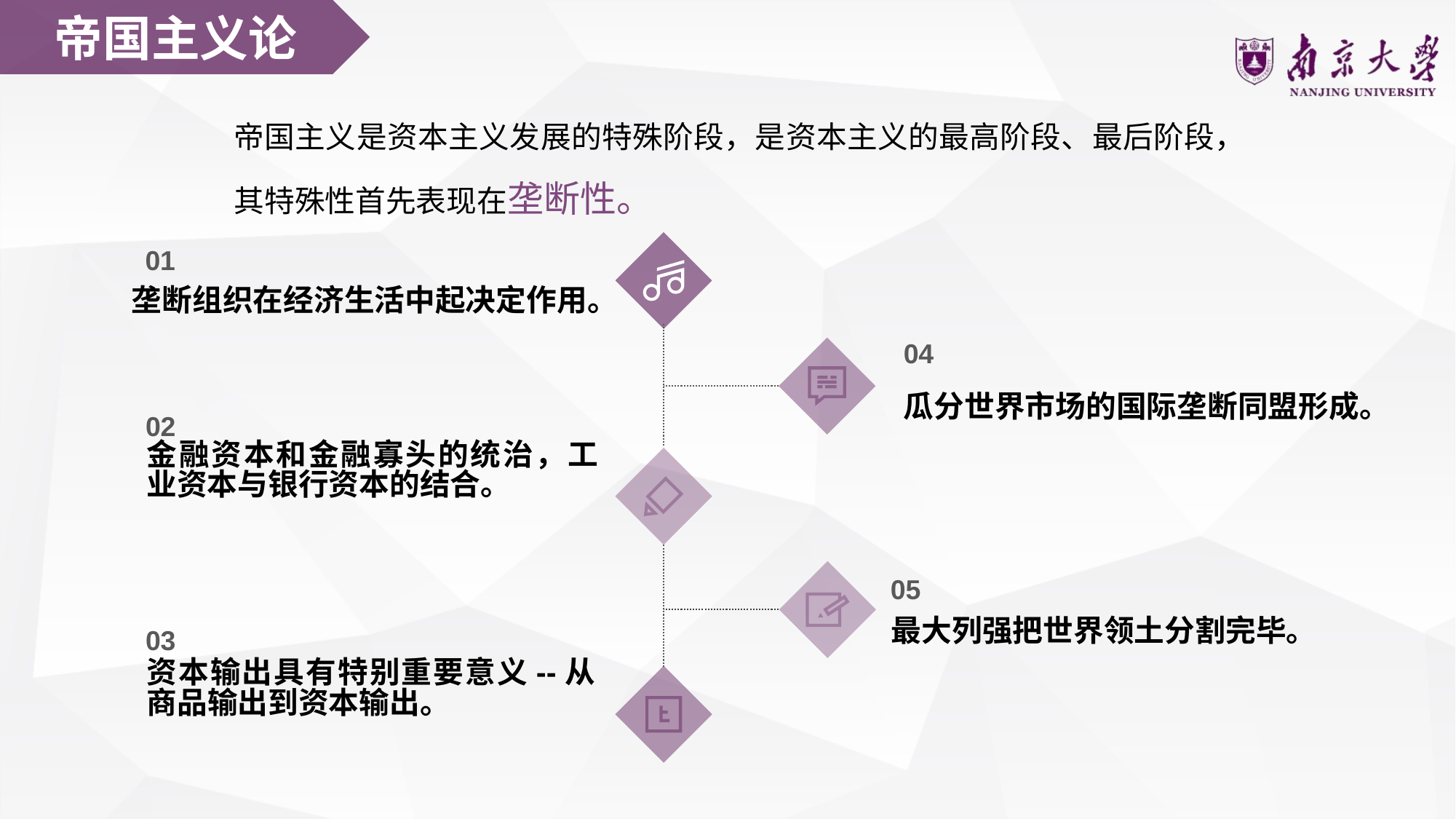

帝国主义论
帝国主义是资本主义发展的特殊阶段，是资本主义的最高阶段、最后阶段，其特殊性首先表现在垄断性。

01
垄断组织在经济生活中起决定作用。

04
瓜分世界市场的国际垄断同盟形成。

02
金融资本和金融寡头的统治，工业资本与银行资本的结合。

05
最大列强把世界领土分割完毕。

03
资本输出具有特别重要意义--从商品输出到资本输出。